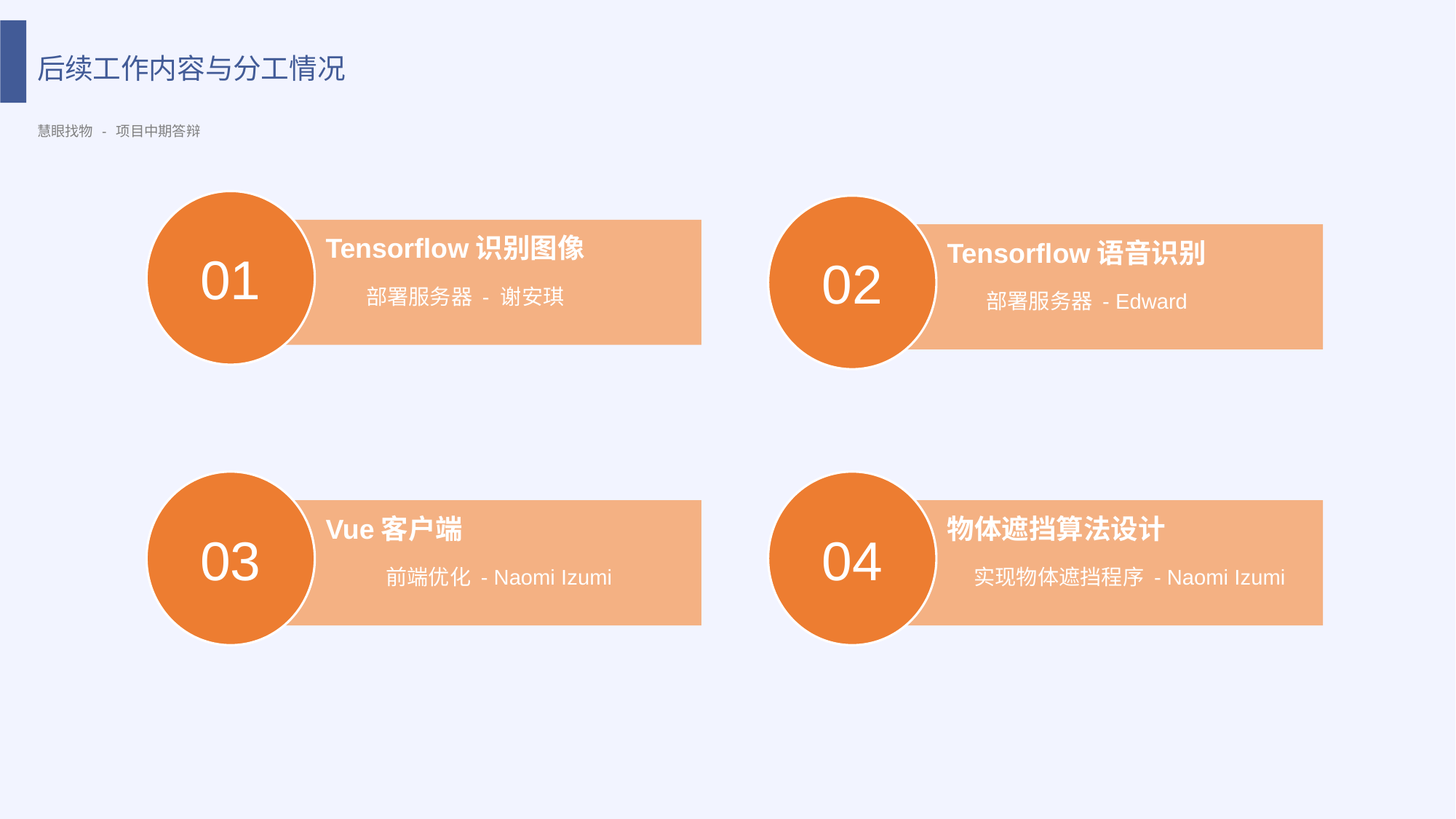

后续工作内容与分工情况

慧眼找物 - 项目中期答辩
01
02

Tensorflow识别图像
Tensorflow语音识别
部署服务器 - 谢安琪
部署服务器 - Edward
03
04

Vue客户端
物体遮挡算法设计
前端优化 - Naomi Izumi
实现物体遮挡程序 - Naomi Izumi